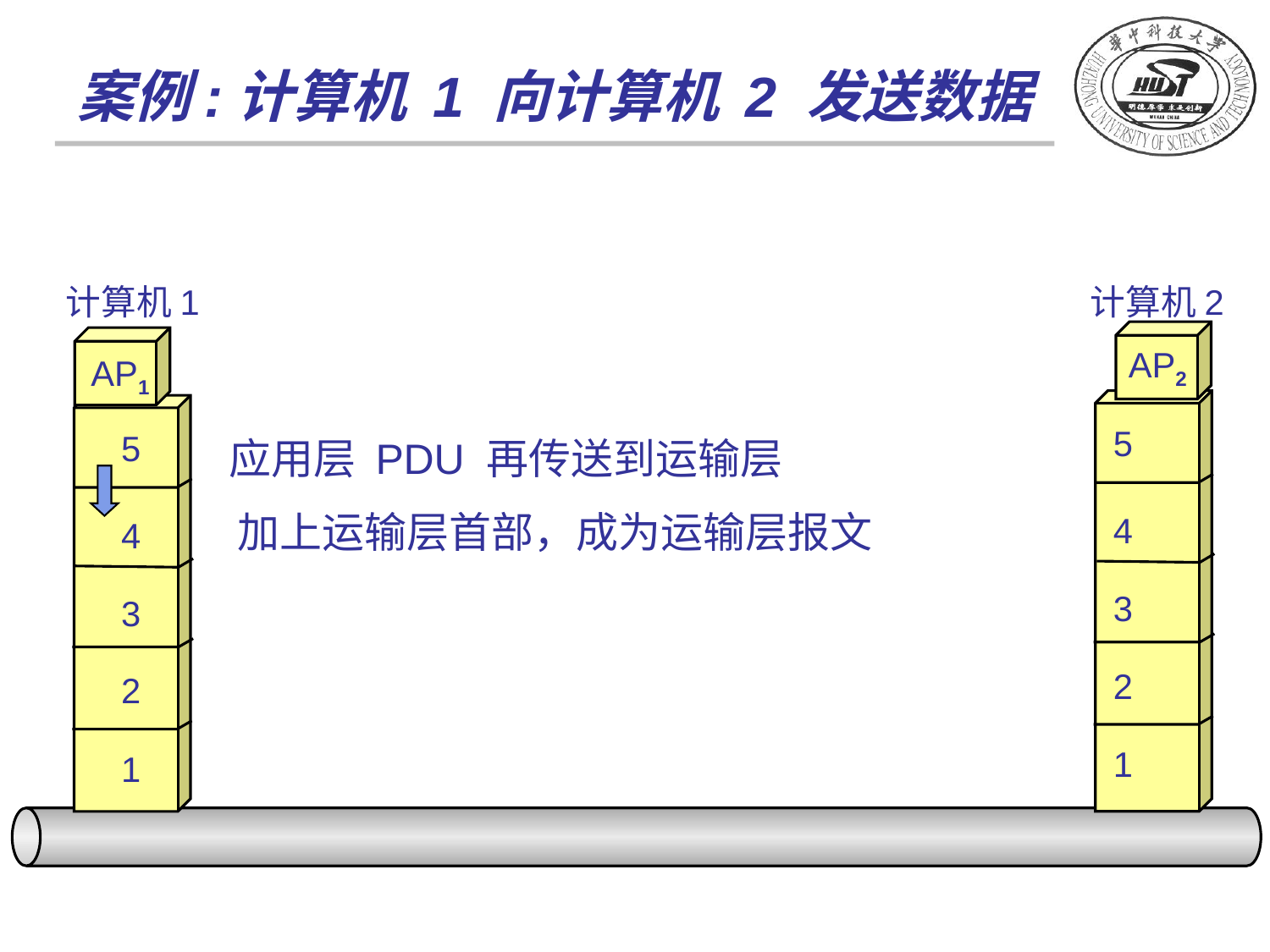

# 案例:计算机 1 向计算机 2 发送数据

计算机 1
计算机 2

AP2
AP1

5
5
应用层 PDU 再传送到运输层

加上运输层首部，成为运输层报文
4
4

3
3

2
2

1
1